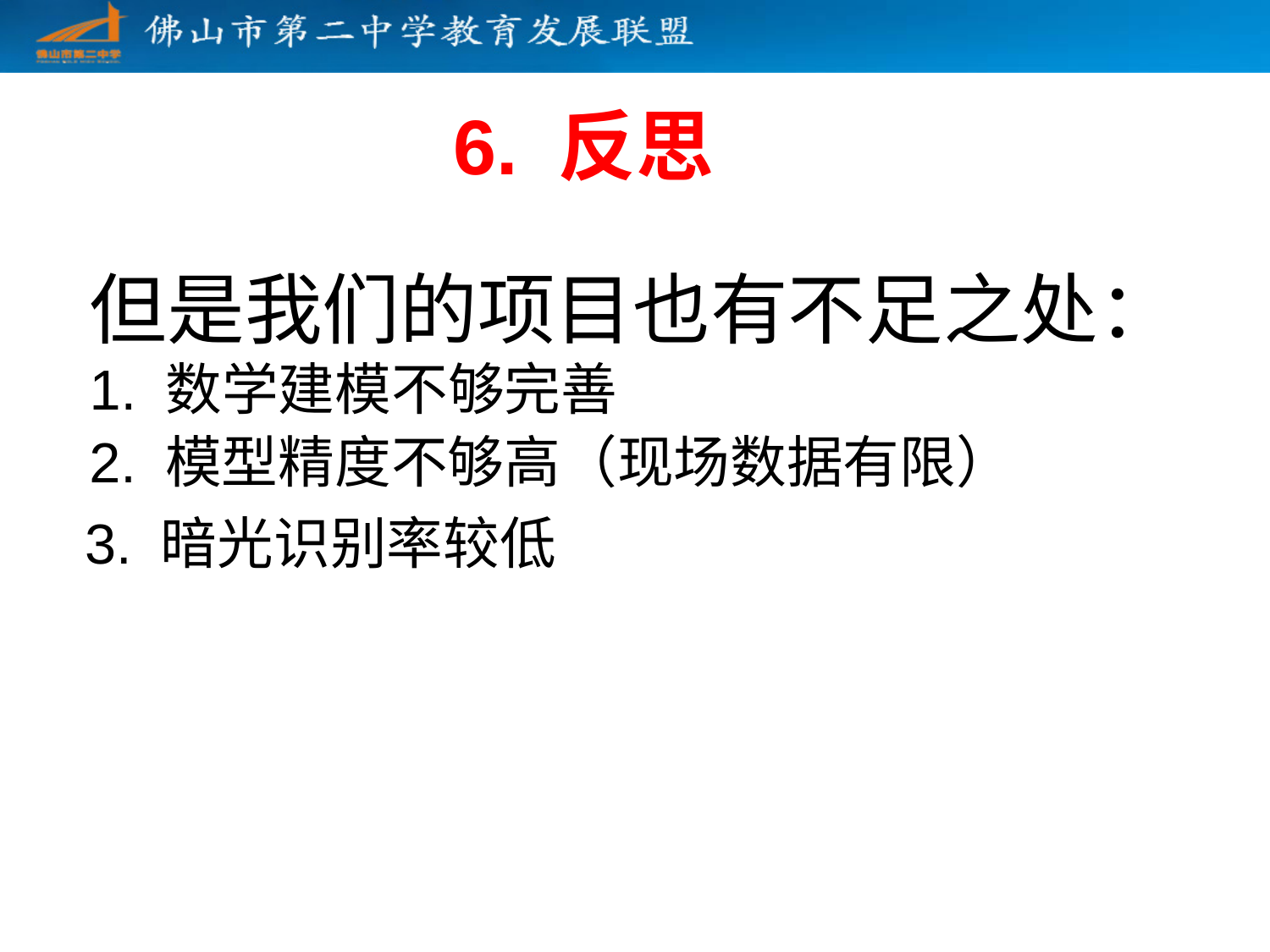

6. 反思
# 但是我们的项目也有不足之处： 1. 数学建模不够完善
2. 模型精度不够高（现场数据有限）
3. 暗光识别率较低